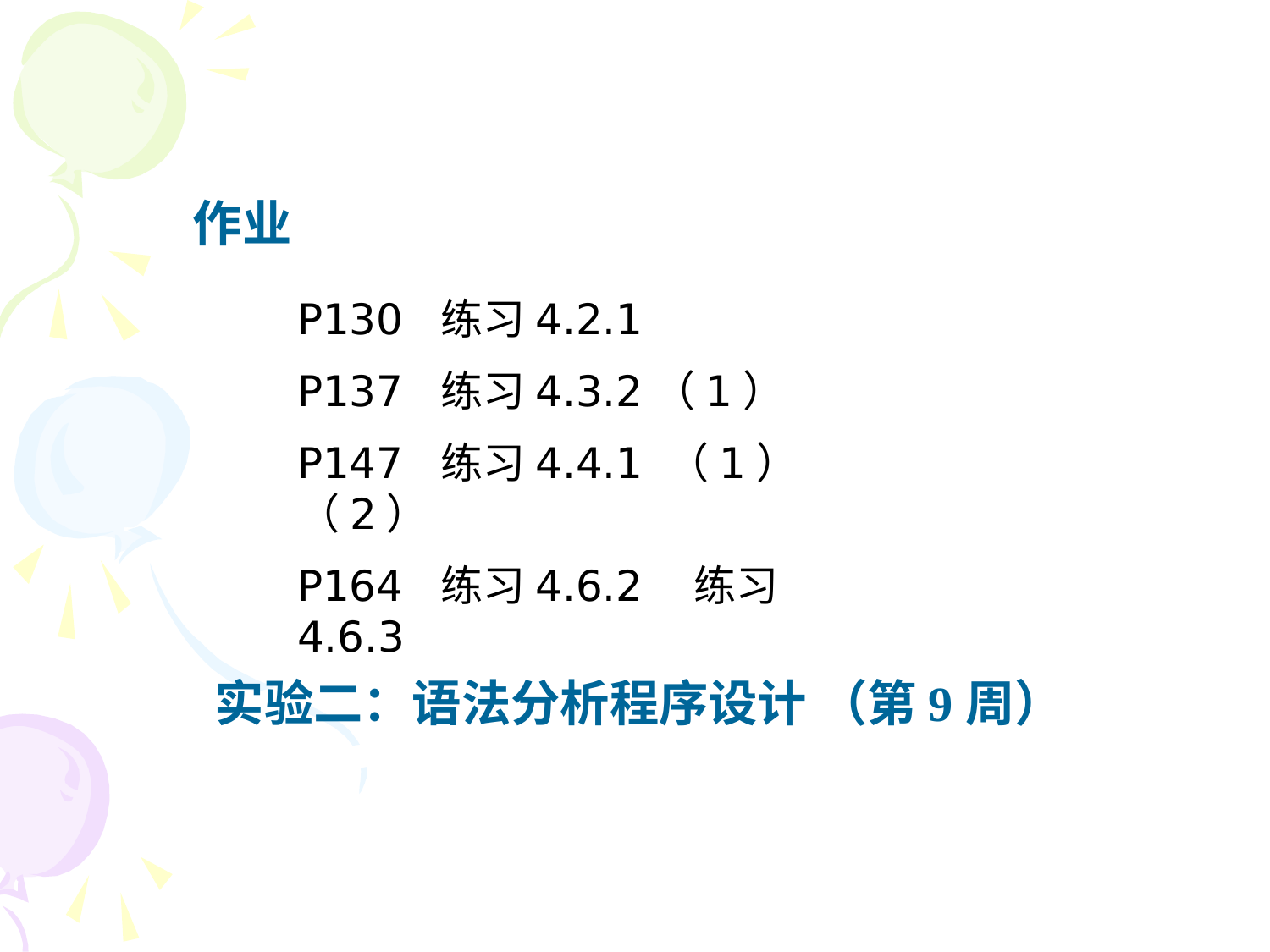

作业
P130  练习4.2.1
P137  练习4.3.2（1）
P147  练习4.4.1 （1）（2）
P164  练习4.6.2   练习4.6.3
实验二：语法分析程序设计 （第9周）
189